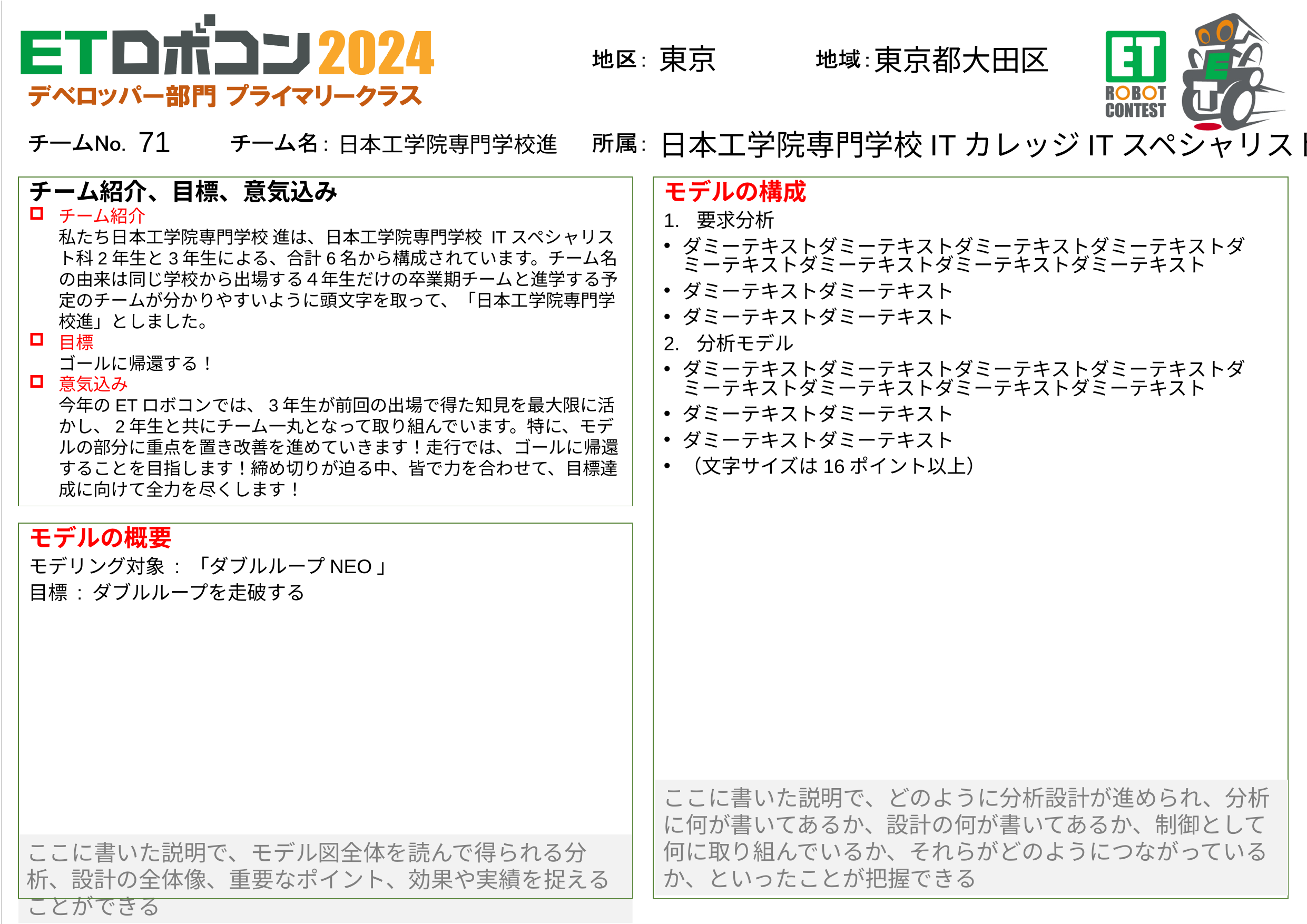

東京
東京都大田区
71
日本工学院専門学校ITカレッジITスペシャリスト科
日本工学院専門学校進
チーム紹介、目標、意気込み
チーム紹介
私たち日本工学院専門学校 進は、日本工学院専門学校 ITスペシャリスト科2年生と3年生による、合計6名から構成されています。チーム名の由来は同じ学校から出場する４年生だけの卒業期チームと進学する予定のチームが分かりやすいように頭文字を取って、「日本工学院専門学校進」としました。
目標
ゴールに帰還する！
意気込み
今年のETロボコンでは、3年生が前回の出場で得た知見を最大限に活かし、2年生と共にチーム一丸となって取り組んでいます。特に、モデルの部分に重点を置き改善を進めていきます！走行では、ゴールに帰還することを目指します！締め切りが迫る中、皆で力を合わせて、目標達成に向けて全力を尽くします！
モデルの構成
要求分析
ダミーテキストダミーテキストダミーテキストダミーテキストダミーテキストダミーテキストダミーテキストダミーテキスト
ダミーテキストダミーテキスト
ダミーテキストダミーテキスト
分析モデル
ダミーテキストダミーテキストダミーテキストダミーテキストダミーテキストダミーテキストダミーテキストダミーテキスト
ダミーテキストダミーテキスト
ダミーテキストダミーテキスト
（文字サイズは16ポイント以上）

モデルの概要
モデリング対象 : 「ダブルループNEO」
目標 : ダブルループを走破する

ここに書いた説明で、どのように分析設計が進められ、分析に何が書いてあるか、設計の何が書いてあるか、制御として何に取り組んでいるか、それらがどのようにつながっているか、といったことが把握できる
ここに書いた説明で、モデル図全体を読んで得られる分析、設計の全体像、重要なポイント、効果や実績を捉えることができる